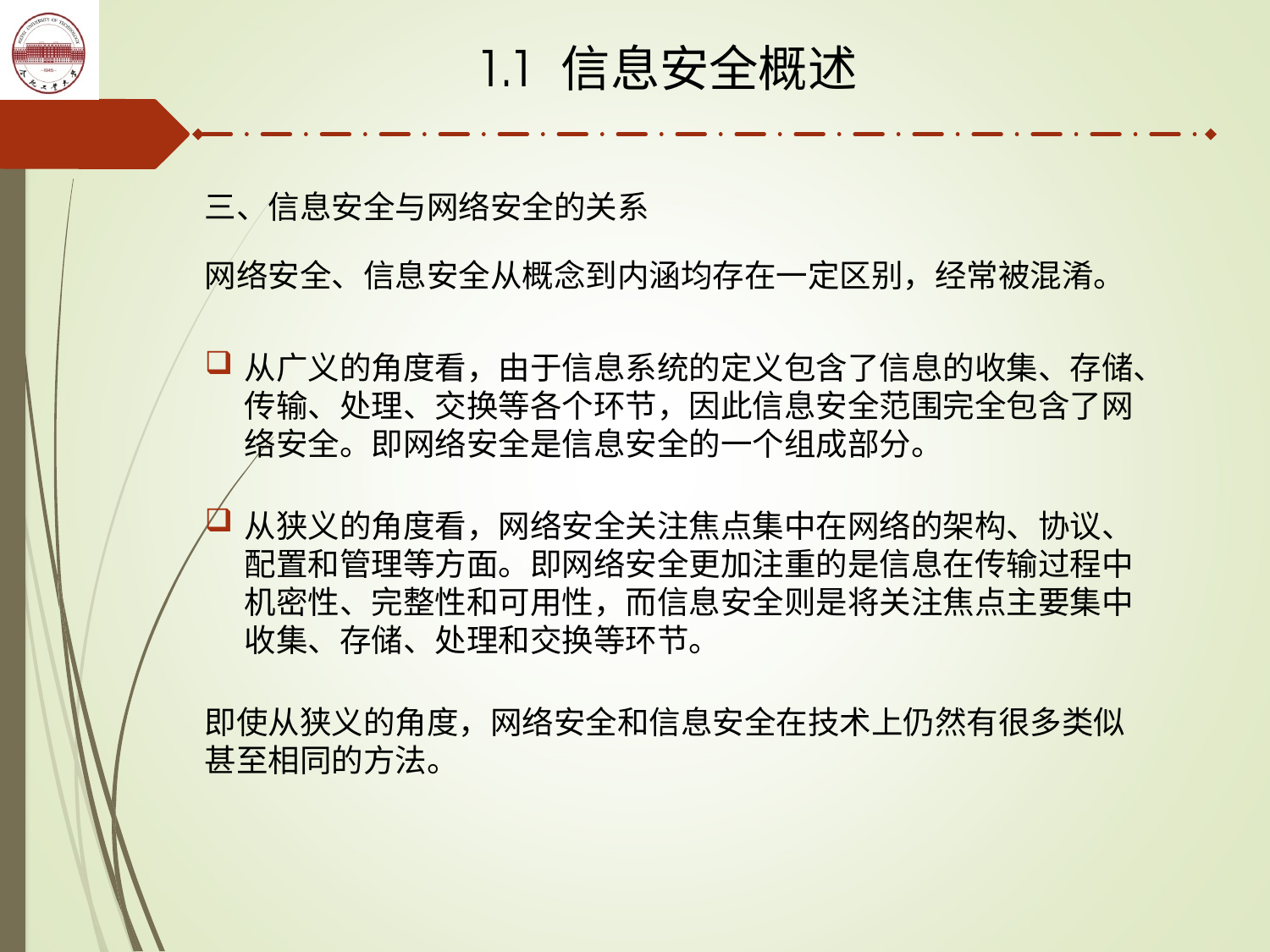

1.1 信息安全概述
三、信息安全与网络安全的关系
网络安全、信息安全从概念到内涵均存在一定区别，经常被混淆。
从广义的角度看，由于信息系统的定义包含了信息的收集、存储、传输、处理、交换等各个环节，因此信息安全范围完全包含了网络安全。即网络安全是信息安全的一个组成部分。
从狭义的角度看，网络安全关注焦点集中在网络的架构、协议、配置和管理等方面。即网络安全更加注重的是信息在传输过程中机密性、完整性和可用性，而信息安全则是将关注焦点主要集中收集、存储、处理和交换等环节。
即使从狭义的角度，网络安全和信息安全在技术上仍然有很多类似甚至相同的方法。